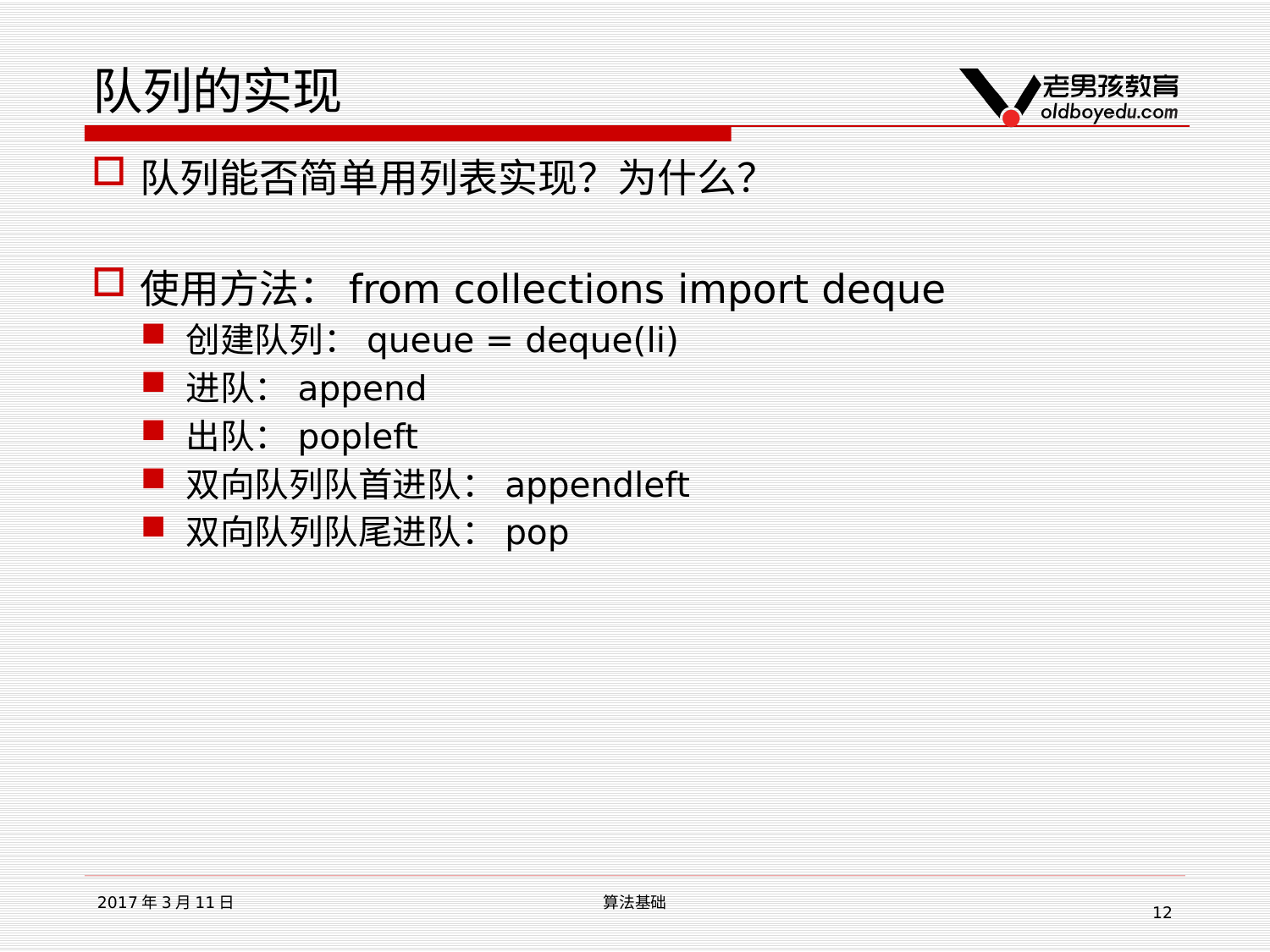

# 队列的实现
队列能否简单用列表实现？为什么？

使用方法：from collections import deque
创建队列：queue = deque(li)
进队：append
出队：popleft
双向队列队首进队：appendleft
双向队列队尾进队：pop

2017年3月11日
算法基础
12